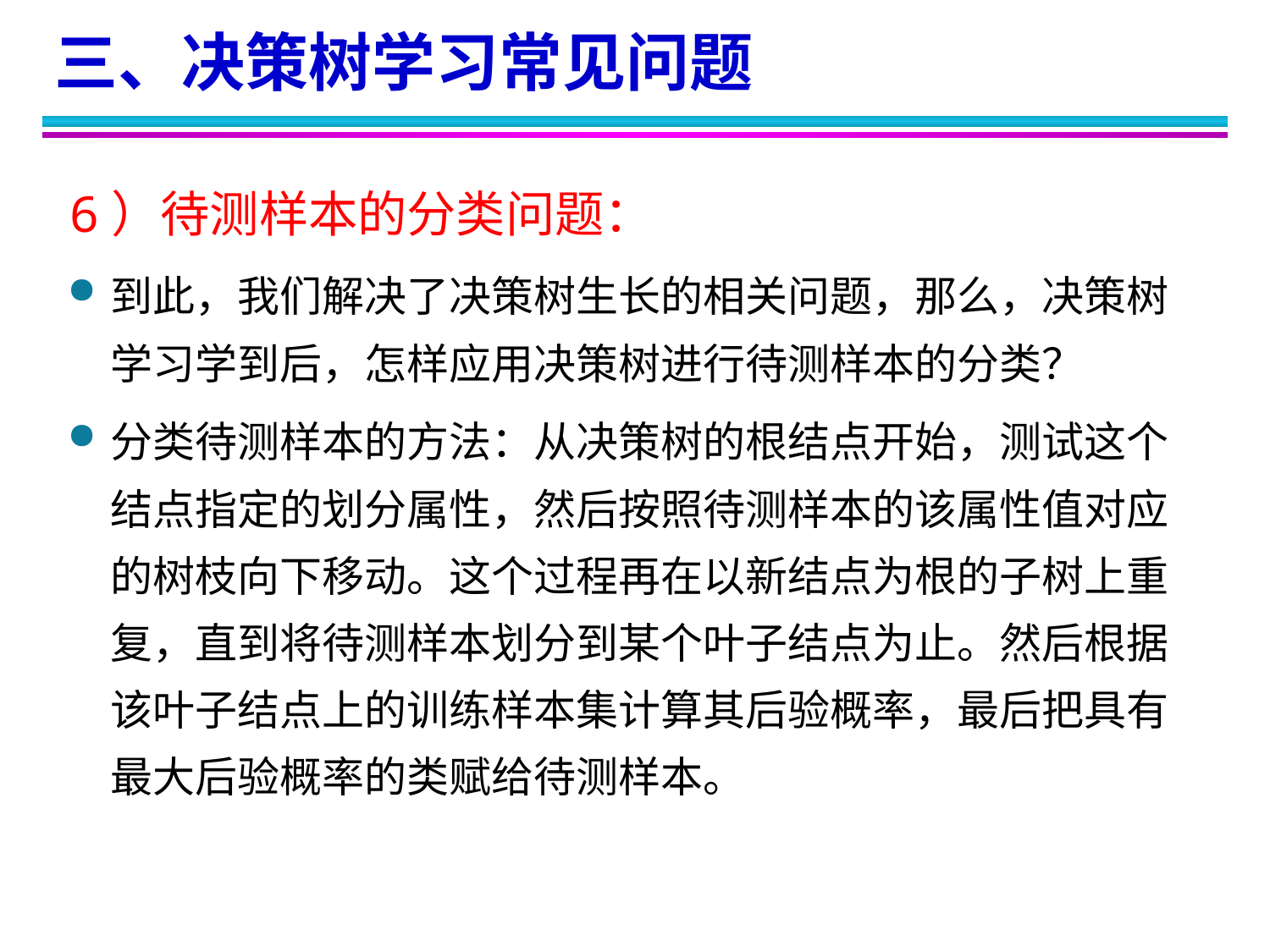

三、决策树学习常见问题
6）待测样本的分类问题：
到此，我们解决了决策树生长的相关问题，那么，决策树学习学到后，怎样应用决策树进行待测样本的分类？
分类待测样本的方法：从决策树的根结点开始，测试这个结点指定的划分属性，然后按照待测样本的该属性值对应的树枝向下移动。这个过程再在以新结点为根的子树上重复，直到将待测样本划分到某个叶子结点为止。然后根据该叶子结点上的训练样本集计算其后验概率，最后把具有最大后验概率的类赋给待测样本。